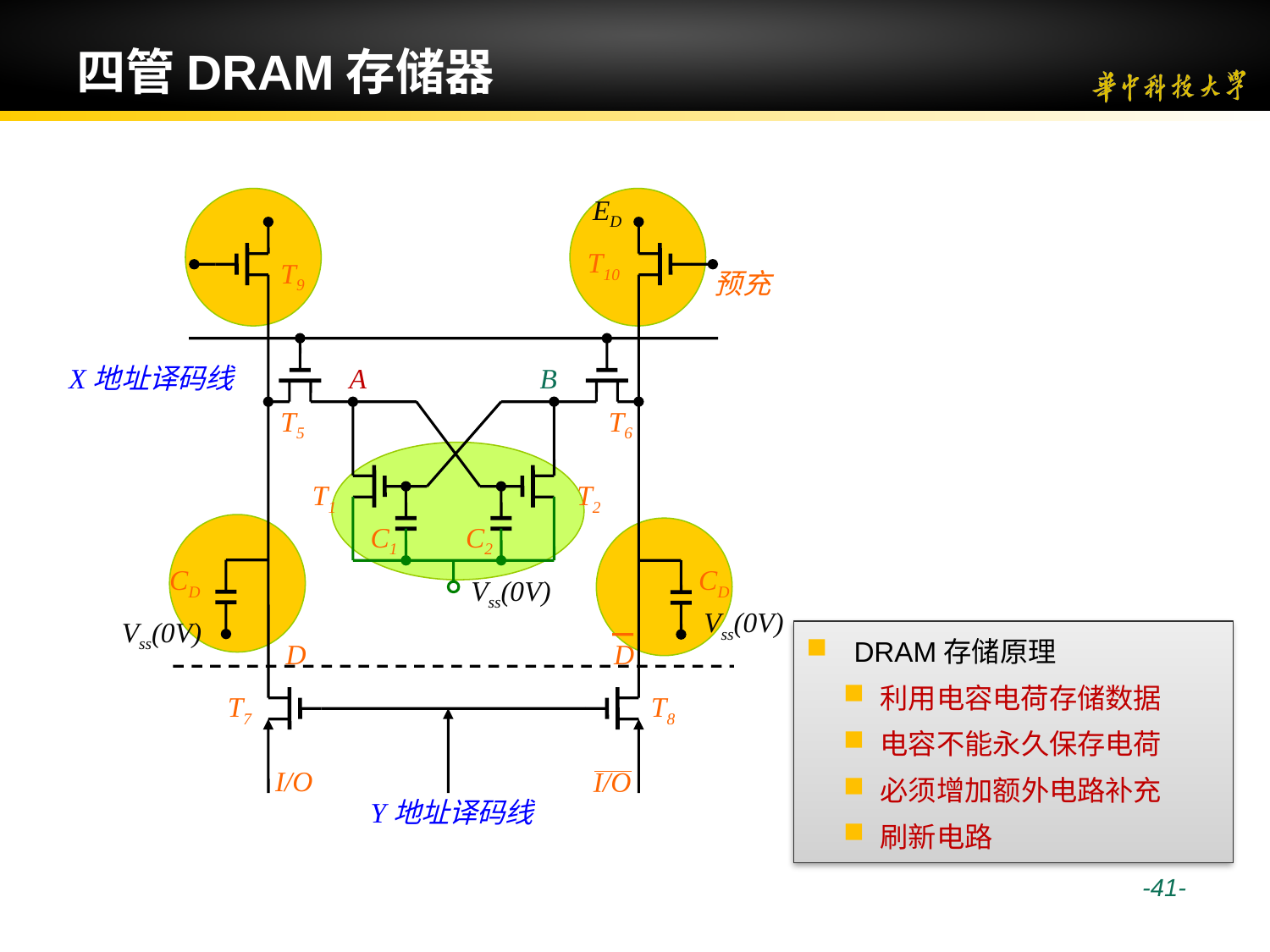

四管DRAM存储器

T9

ED

T10

预充

X地址译码线
A
B

T5

T6

T1
T2

CD

C1

C2

CD

Vss(0V)

Vss(0V)
Vss(0V)
DRAM存储原理
利用电容电荷存储数据
电容不能永久保存电荷
必须增加额外电路补充
刷新电路
D
D

T7

T8

I/O
O/I
Y地址译码线
 -41-